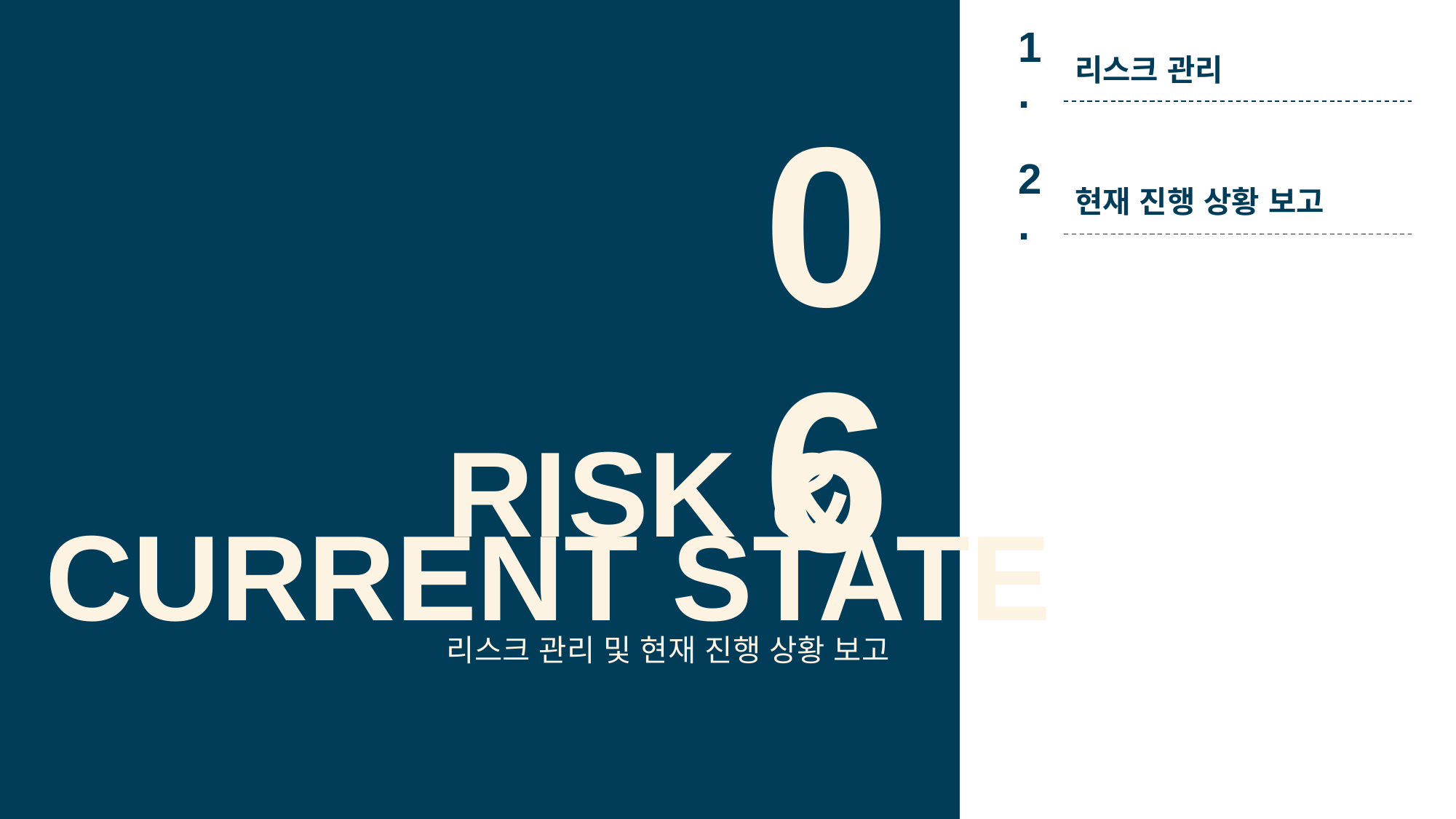

1.
리스크 관리
2.
현재 진행 상황 보고
06
# RISK &
CURRENT STATE
리스크 관리 및 현재 진행 상황 보고